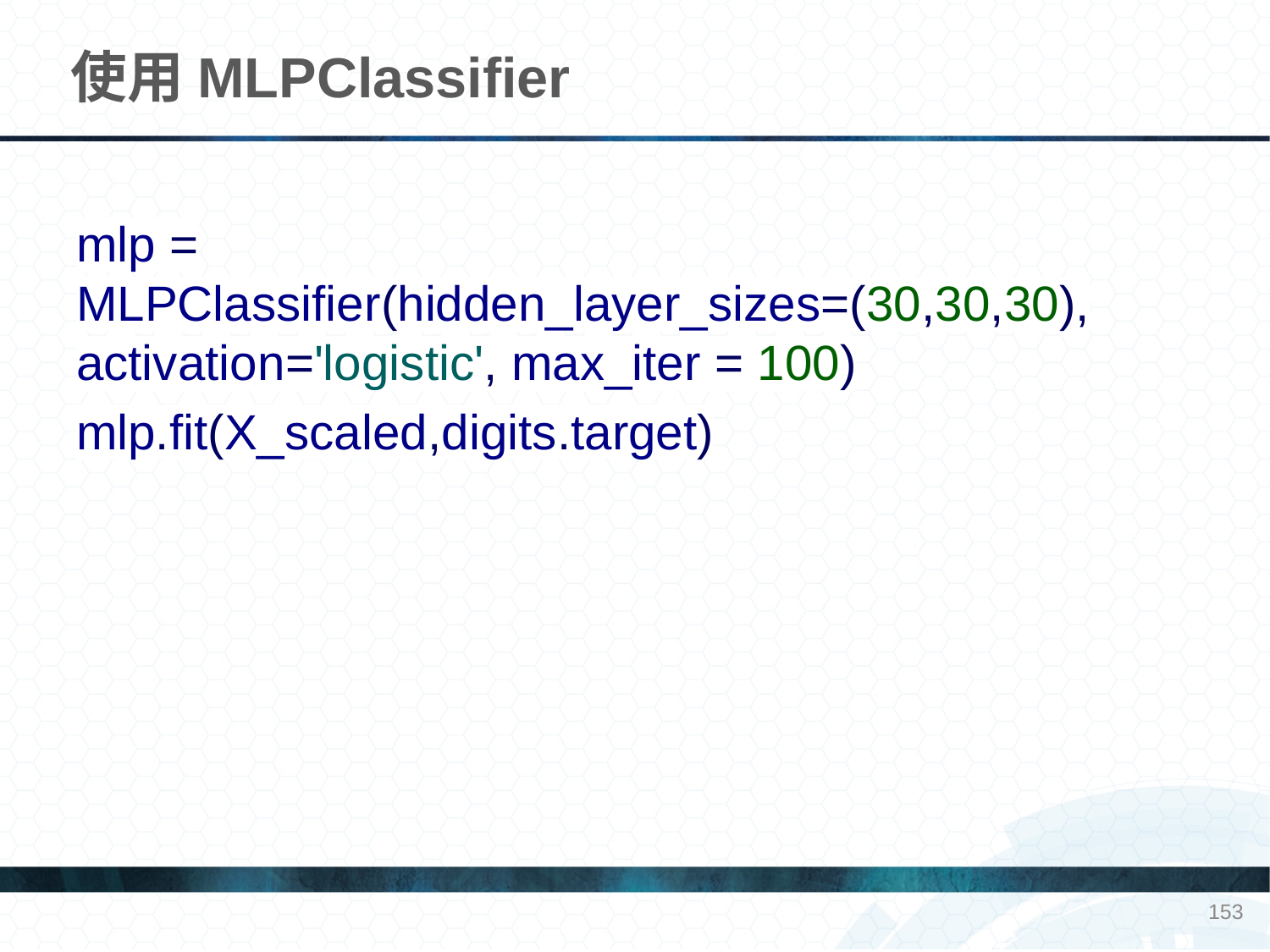

# 使用MLPClassifier
mlp = MLPClassifier(hidden_layer_sizes=(30,30,30), activation='logistic', max_iter = 100)
mlp.fit(X_scaled,digits.target)

153